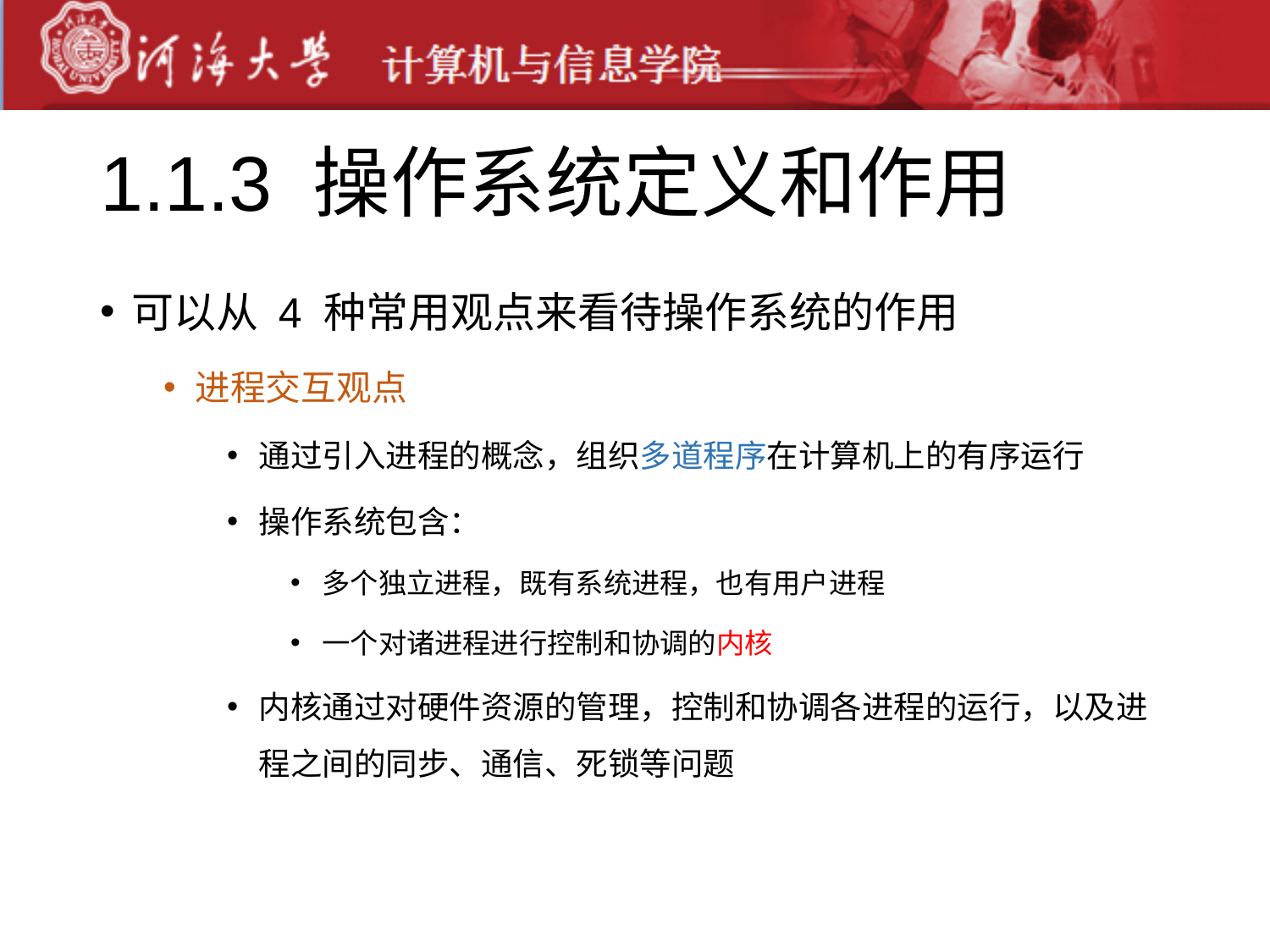

# 1.1.3 操作系统定义和作用
可以从 4 种常用观点来看待操作系统的作用
进程交互观点
通过引入进程的概念，组织多道程序在计算机上的有序运行
操作系统包含：
多个独立进程，既有系统进程，也有用户进程
一个对诸进程进行控制和协调的内核
内核通过对硬件资源的管理，控制和协调各进程的运行，以及进程之间的同步、通信、死锁等问题